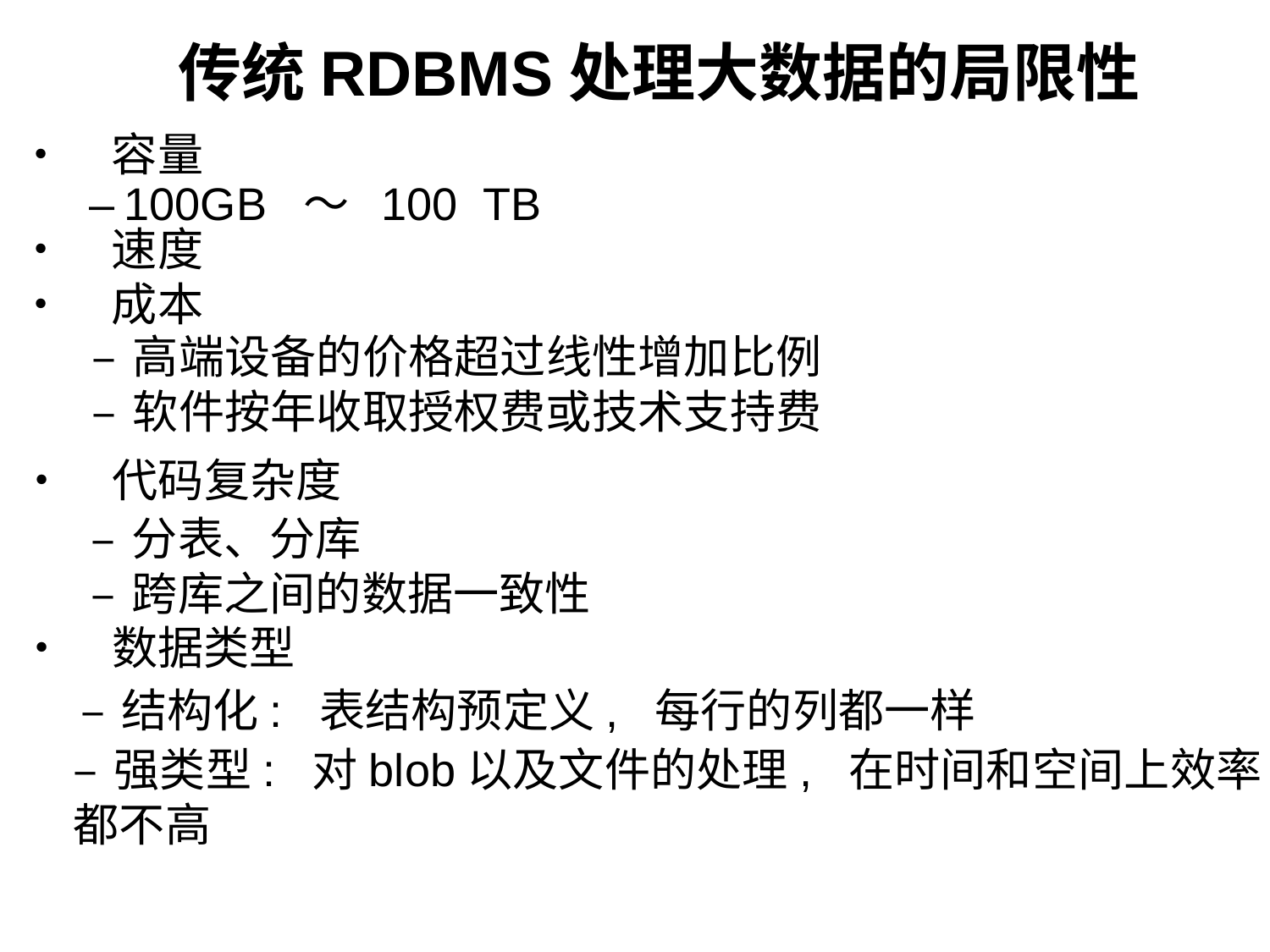

传统RDBMS处理大数据的局限性
•    容量
– 100GB  ～  100  TB
•    速度
•    成本
– 高端设备的价格超过线性增加比例
– 软件按年收取授权费或技术支持费
•    代码复杂度
– 分表、分库
– 跨库之间的数据一致性
•    数据类型
– 结构化:  表结构预定义,  每行的列都一样
– 强类型:  对blob以及文件的处理,  在时间和空间上效率
都不高